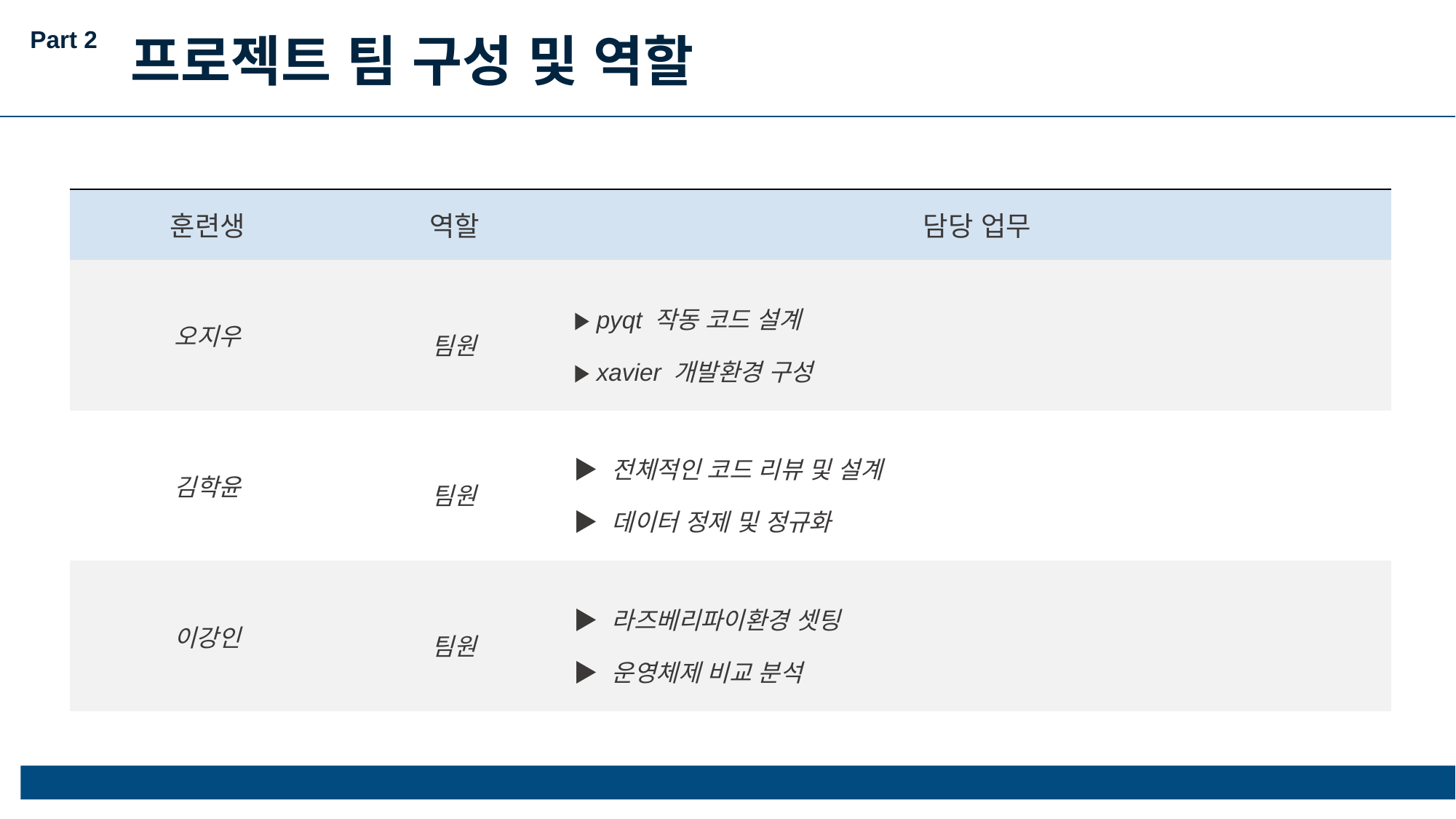

Part 2
프로젝트 팀 구성 및 역할
| 훈련생 | 역할 | 담당 업무 |
| --- | --- | --- |
| 오지우 | 팀원 | ▶ pyqt 작동 코드 설계 ▶ xavier 개발환경 구성 |
| 김학윤 | 팀원 | ▶ 전체적인 코드 리뷰 및 설계 ▶ 데이터 정제 및 정규화 |
| 이강인 | 팀원 | ▶ 라즈베리파이환경 셋팅 ▶ 운영체제 비교 분석 |